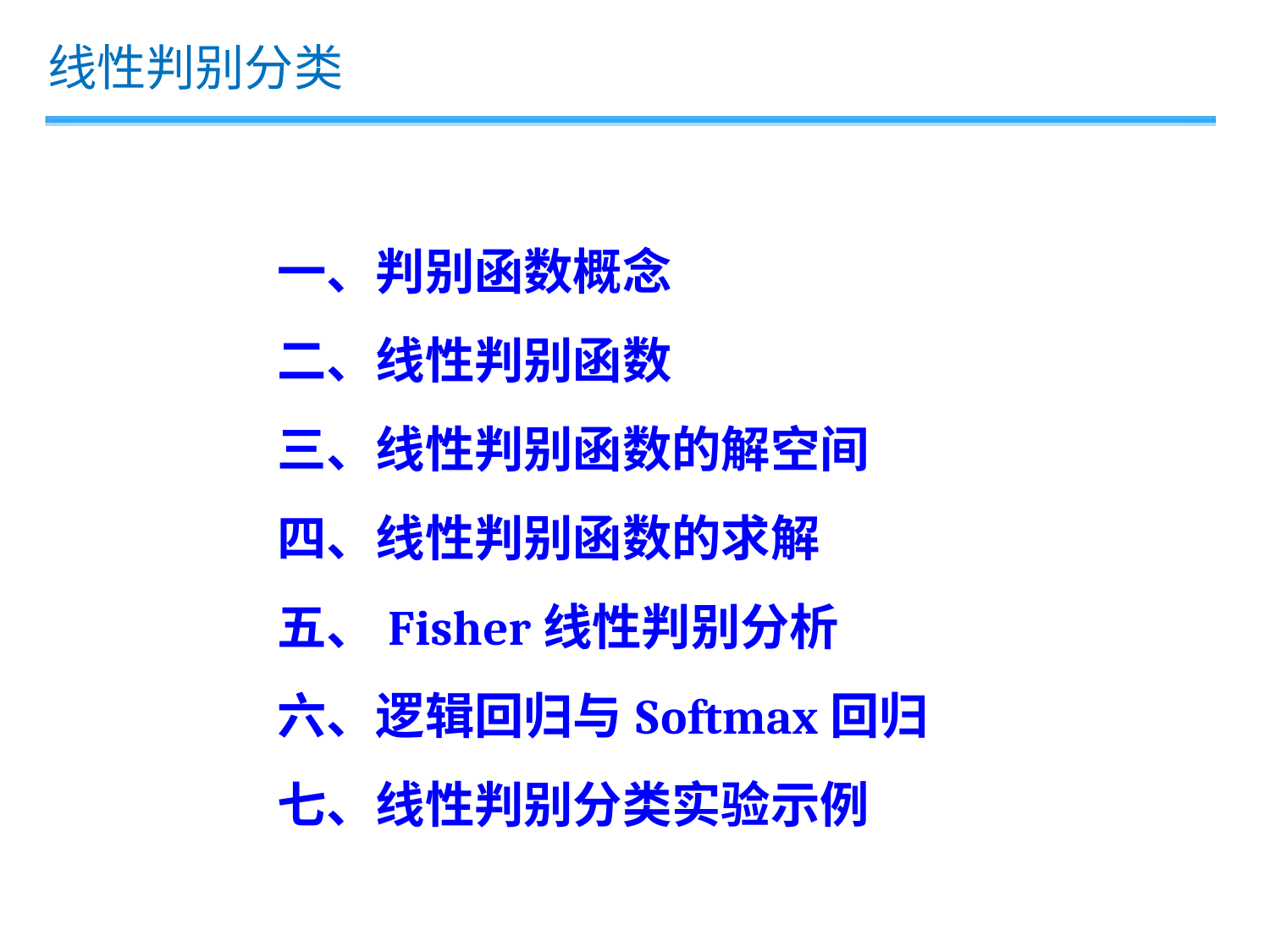

线性判别分类
一、判别函数概念
二、线性判别函数
三、线性判别函数的解空间
四、线性判别函数的求解
五、Fisher线性判别分析
六、逻辑回归与Softmax回归
七、线性判别分类实验示例